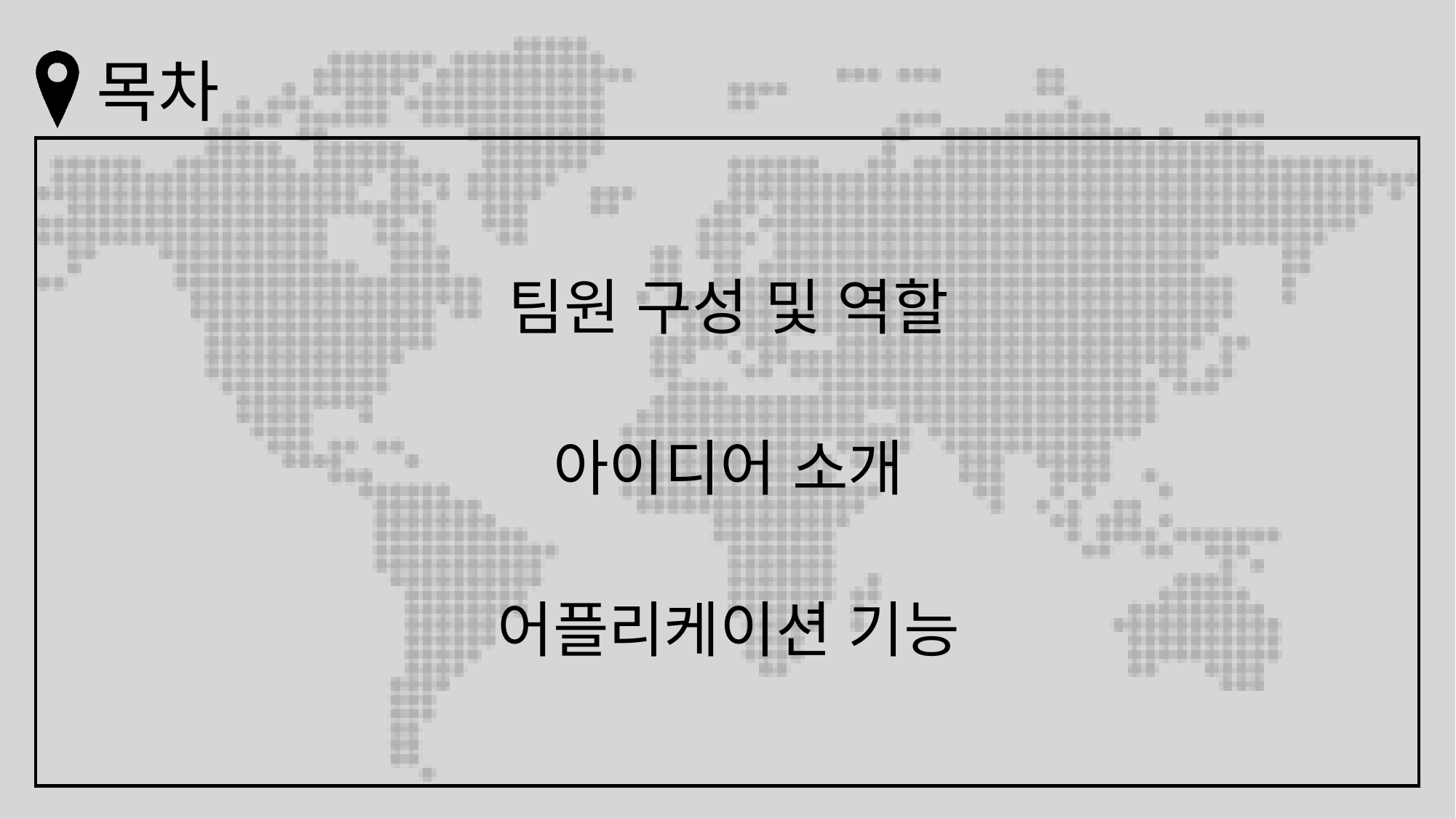

# 목차

팀원 구성 및 역할

아이디어 소개

어플리케이션 기능